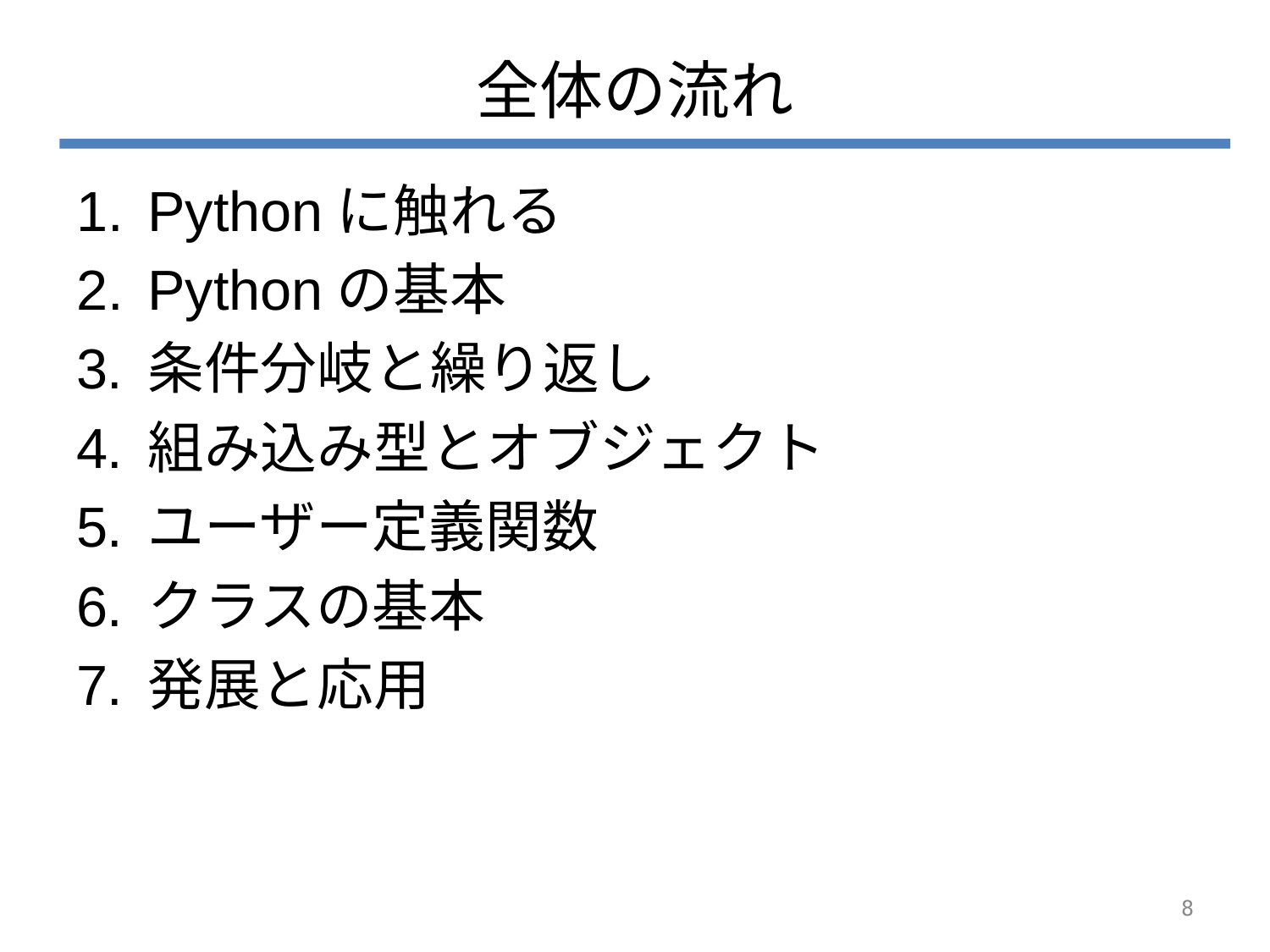

# 全体の流れ
Pythonに触れる
Pythonの基本
条件分岐と繰り返し
組み込み型とオブジェクト
ユーザー定義関数
クラスの基本
発展と応用
8